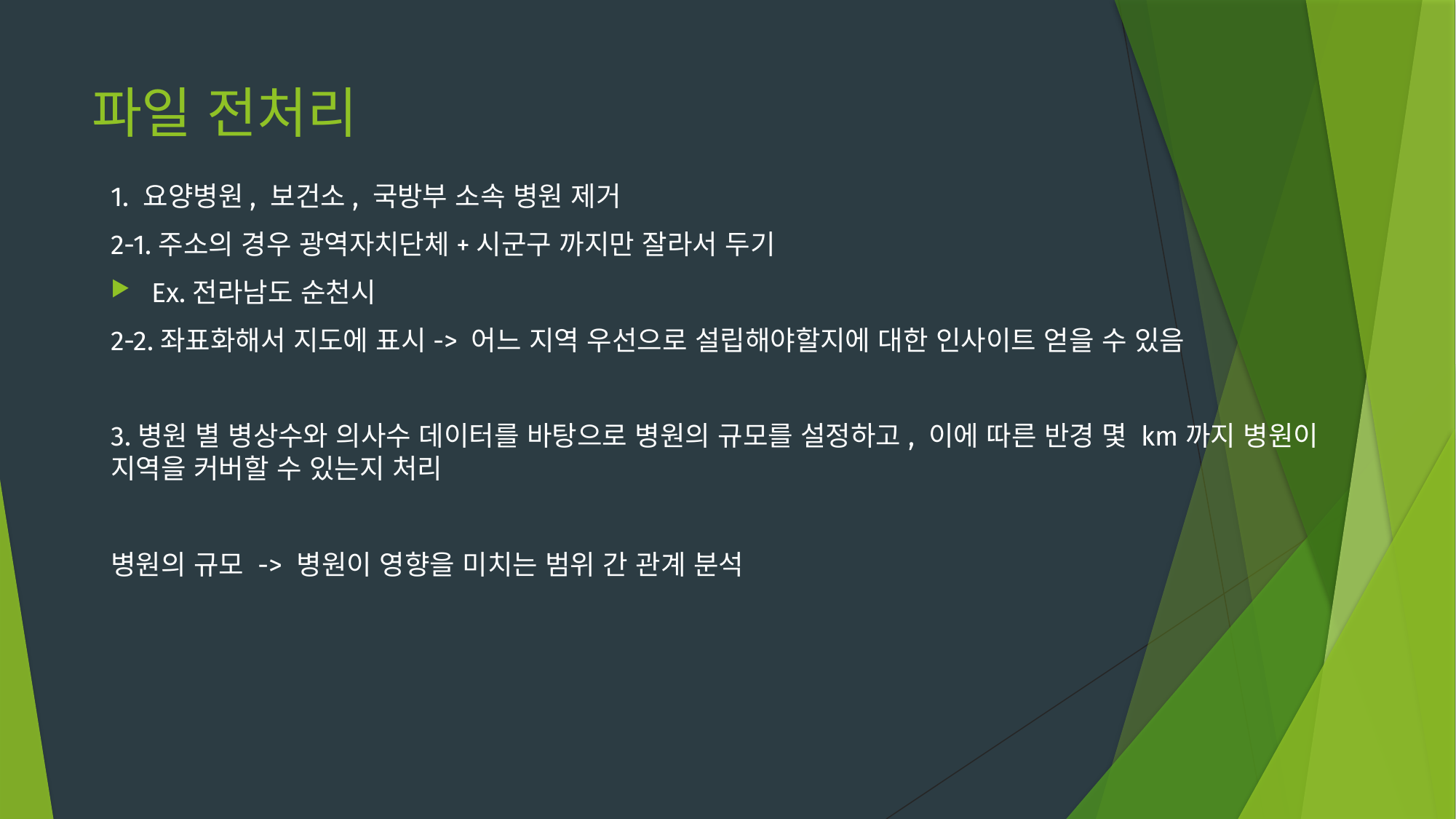

# 파일 전처리
1. 요양병원, 보건소, 국방부 소속 병원 제거
2-1.주소의 경우 광역자치단체+시군구 까지만 잘라서 두기
Ex.전라남도 순천시
2-2.좌표화해서 지도에 표시-> 어느 지역 우선으로 설립해야할지에 대한 인사이트 얻을 수 있음

3.병원 별 병상수와 의사수 데이터를 바탕으로 병원의 규모를 설정하고, 이에 따른 반경 몇 km까지 병원이 지역을 커버할 수 있는지 처리

병원의 규모 -> 병원이 영향을 미치는 범위 간 관계 분석